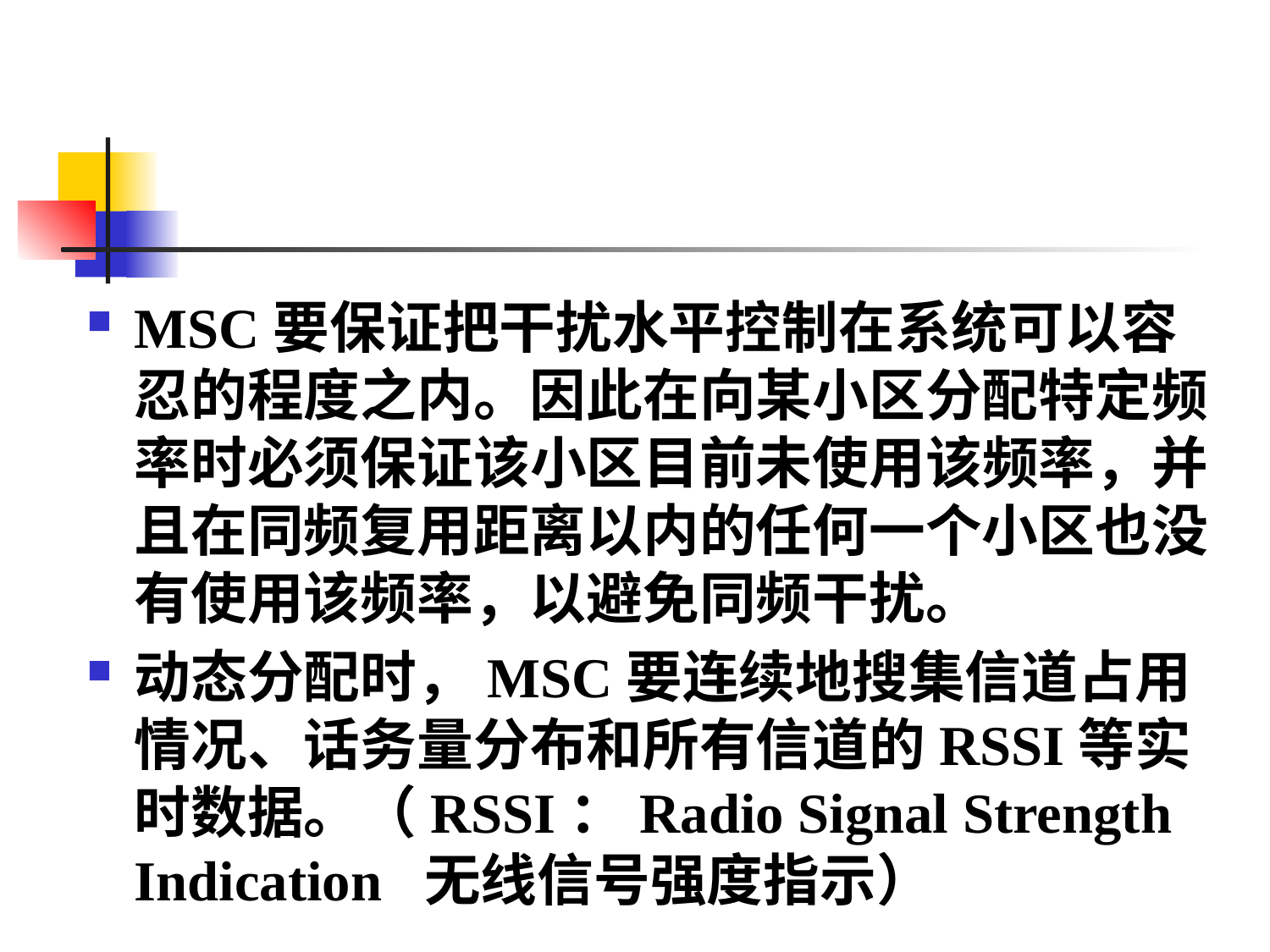

MSC要保证把干扰水平控制在系统可以容忍的程度之内。因此在向某小区分配特定频率时必须保证该小区目前未使用该频率，并且在同频复用距离以内的任何一个小区也没有使用该频率，以避免同频干扰。
动态分配时，MSC要连续地搜集信道占用情况、话务量分布和所有信道的RSSI等实时数据。（RSSI：Radio Signal Strength Indication  无线信号强度指示）